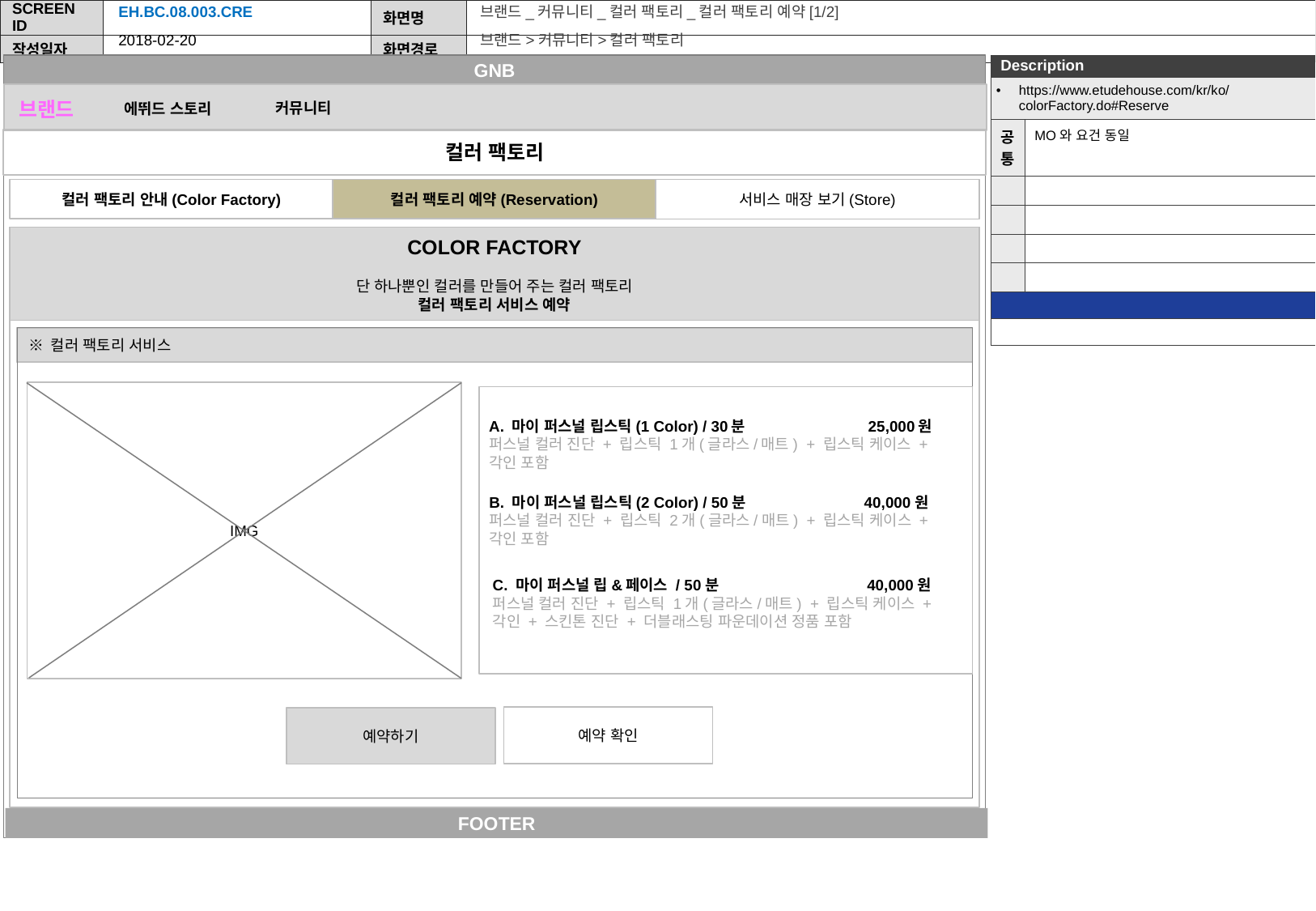

EH.BC.08.003.CRE
브랜드_커뮤니티_컬러 팩토리_컬러 팩토리 예약[1/2]
2018-02-20
브랜드>커뮤니티>컬러 팩토리

GNB
| Description |  |
| --- | --- |
| https://www.etudehouse.com/kr/ko/colorFactory.do#Reserve |  |
| 공통 | MO와 요건 동일 |
|  |  |
|  |  |
|  |  |
|  |  |
|  |  |
|  |  |

브랜드
커뮤니티
에뛰드 스토리
컬러 팩토리
컬러 팩토리 안내(Color Factory)
컬러 팩토리 예약(Reservation)
서비스 매장 보기(Store)

COLOR FACTORY

단 하나뿐인 컬러를 만들어 주는 컬러 팩토리
컬러 팩토리 서비스 예약
※ 컬러 팩토리 서비스

IMG

A. 마이 퍼스널 립스틱(1 Color) / 30분                            25,000원
퍼스널 컬러 진단 + 립스틱 1개(글라스/매트)  + 립스틱 케이스 + 각인 포함
B. 마이 퍼스널 립스틱(2 Color) / 50분                           40,000원
퍼스널 컬러 진단 + 립스틱 2개(글라스/매트)  + 립스틱 케이스 + 각인 포함
C. 마이 퍼스널 립&페이스 / 50분                                  40,000원
퍼스널 컬러 진단 + 립스틱 1개(글라스/매트)  + 립스틱 케이스 + 각인 + 스킨톤 진단 + 더블래스팅 파운데이션 정품 포함
예약 확인
예약하기
FOOTER